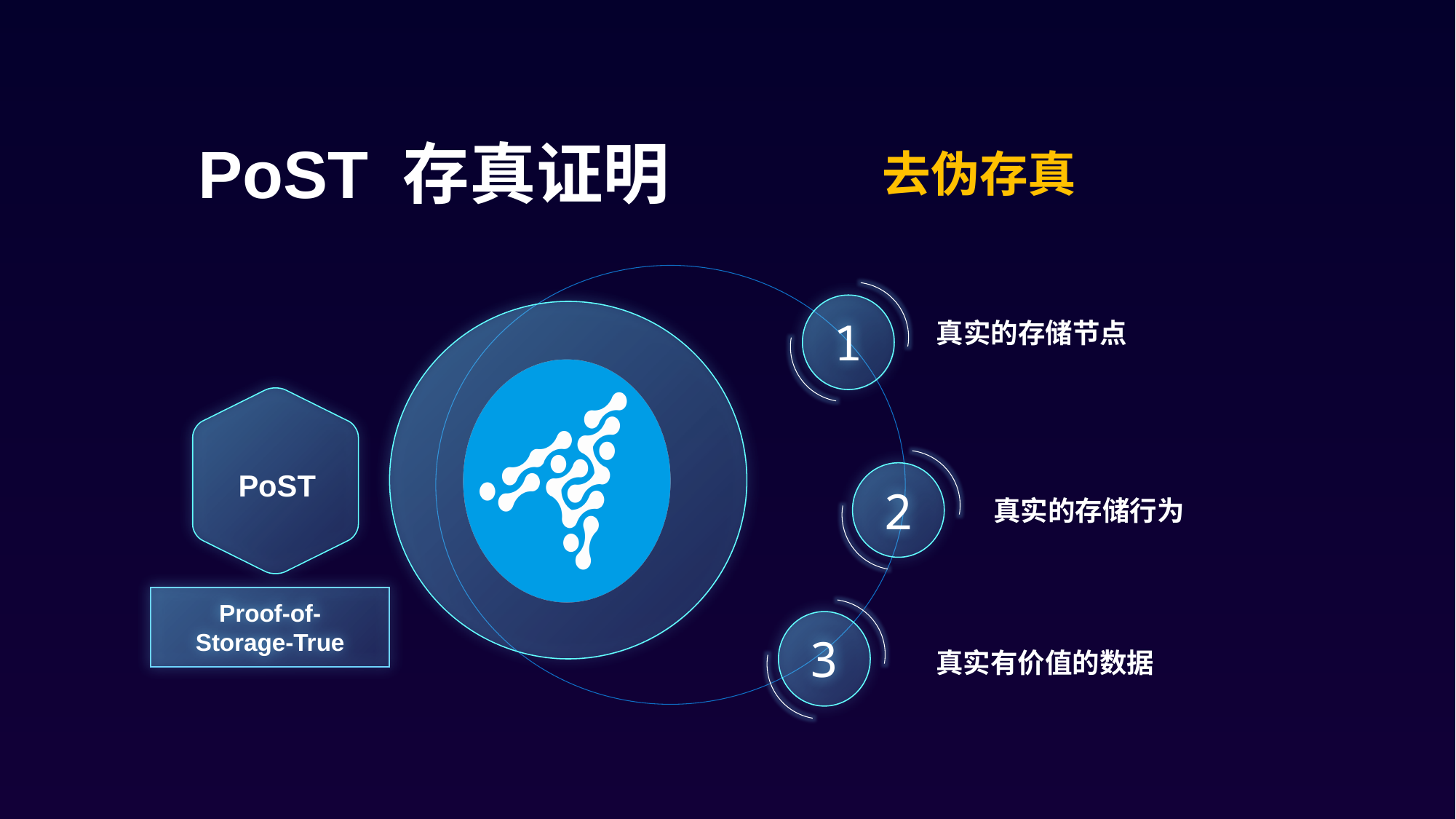

PoST 存真证明
去伪存真

1

真实的存储节点

2
PoST
真实的存储行为
Proof-of-Storage-True

3
真实有价值的数据